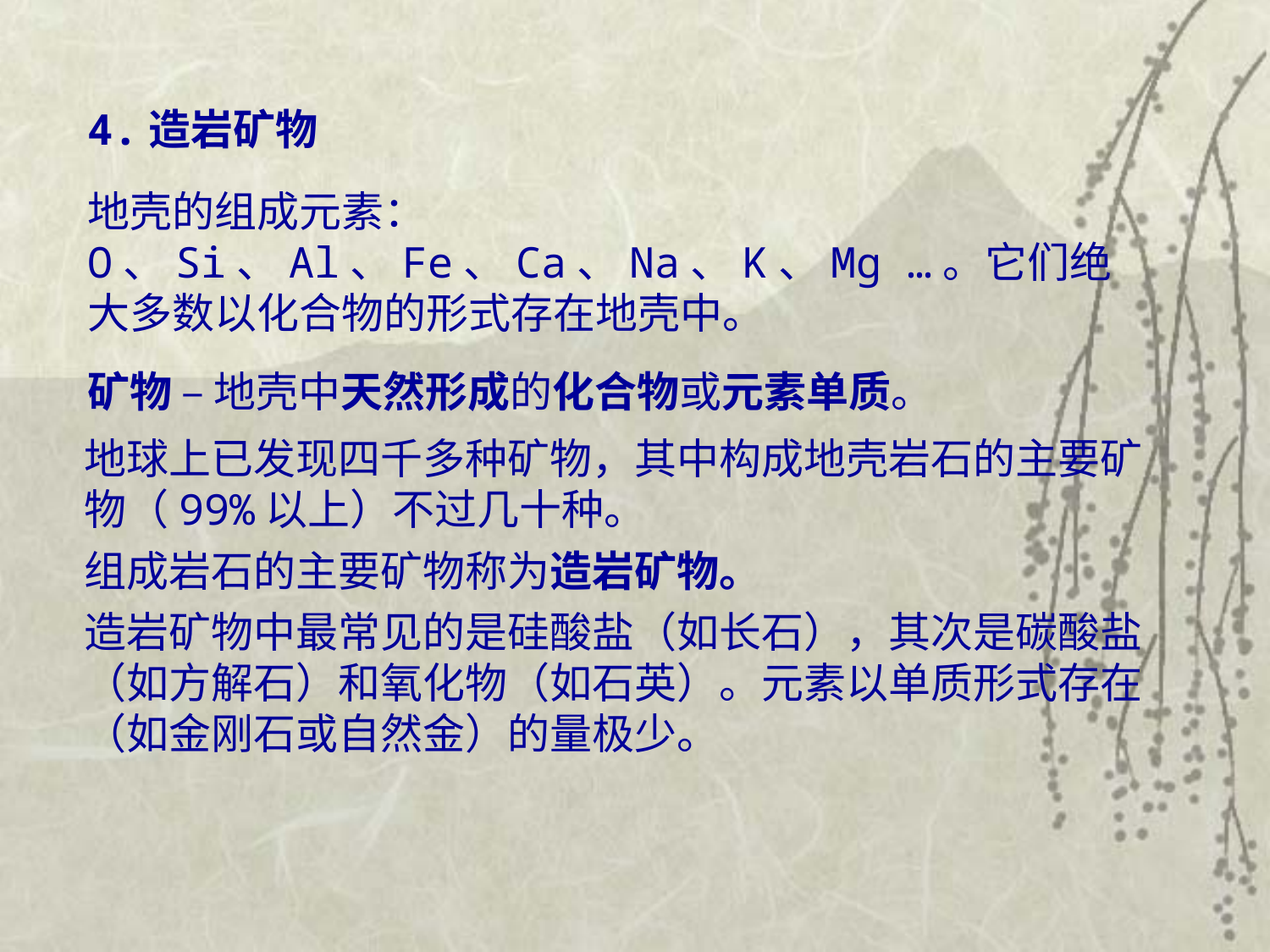

4.造岩矿物
地壳的组成元素：O、Si、Al、Fe、Ca、Na、K、Mg …。它们绝大多数以化合物的形式存在地壳中。
矿物 – 地壳中天然形成的化合物或元素单质。
地球上已发现四千多种矿物，其中构成地壳岩石的主要矿物（99%以上）不过几十种。
组成岩石的主要矿物称为造岩矿物。
造岩矿物中最常见的是硅酸盐（如长石），其次是碳酸盐（如方解石）和氧化物（如石英）。元素以单质形式存在（如金刚石或自然金）的量极少。